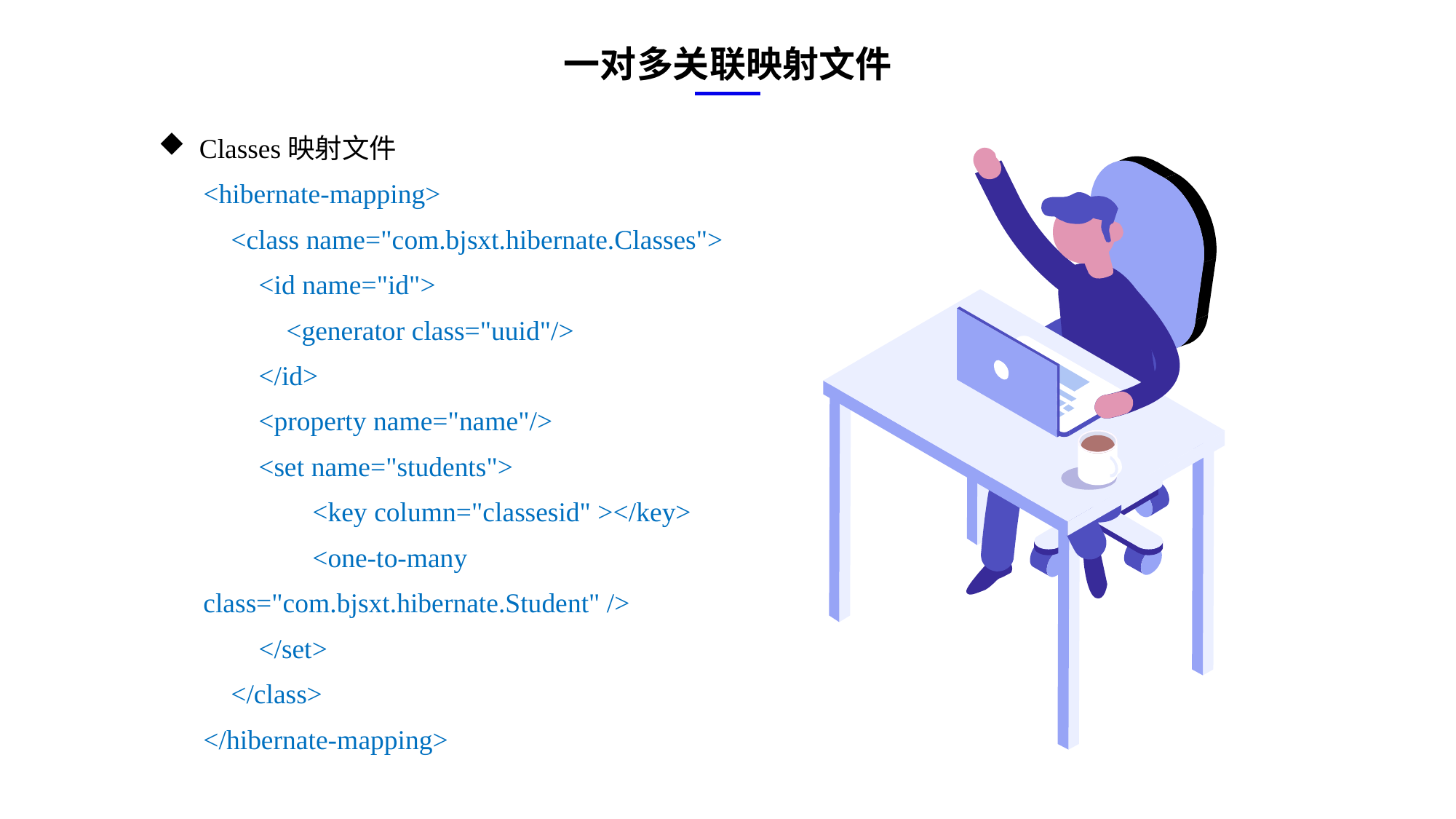

一对多关联映射文件
Classes映射文件
<hibernate-mapping>
    <class name="com.bjsxt.hibernate.Classes">
        <id name="id">
            <generator class="uuid"/>
        </id>
        <property name="name"/>
        <set name="students">
        	<key column="classesid" ></key>
        	<one-to-many class="com.bjsxt.hibernate.Student" />
        </set>
    </class>
</hibernate-mapping>

e7d195523061f1c0ae0eb3eed39d2bcef4622b2499a05fe6567B54A876BEB457BD1EB8EBE9915191D1FA2E860D28D251AB291D9CBBDD28D4BD16020FD75D8281481517FC21E86E4C931520AFA1087E92E357E3DB373CA326F6F926B1A67F681E99E875FFD293B2C32B3919AE4D43F9436862A7DD54F9346DF3662D8AB7319030EF75D53FF682DE13